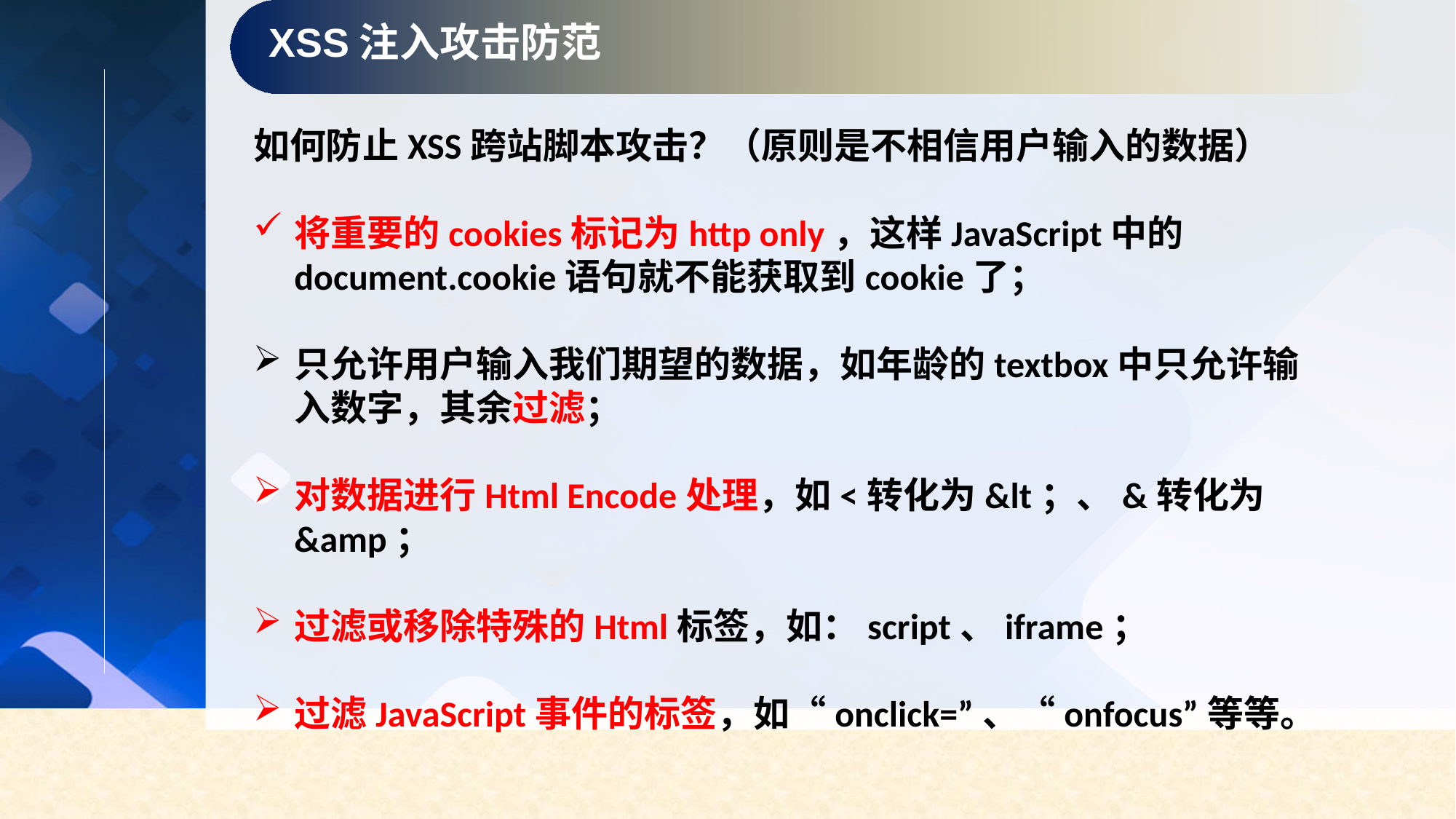

XSS注入攻击防范
如何防止XSS跨站脚本攻击？（原则是不相信用户输入的数据）

将重要的cookies标记为http only，这样JavaScript中的document.cookie语句就不能获取到cookie了；

只允许用户输入我们期望的数据，如年龄的textbox中只允许输入数字，其余过滤；

对数据进行Html Encode处理，如<转化为&lt；、&转化为&amp；

过滤或移除特殊的Html标签，如：script、iframe；

过滤JavaScript事件的标签，如“onclick=”、“onfocus”等等。